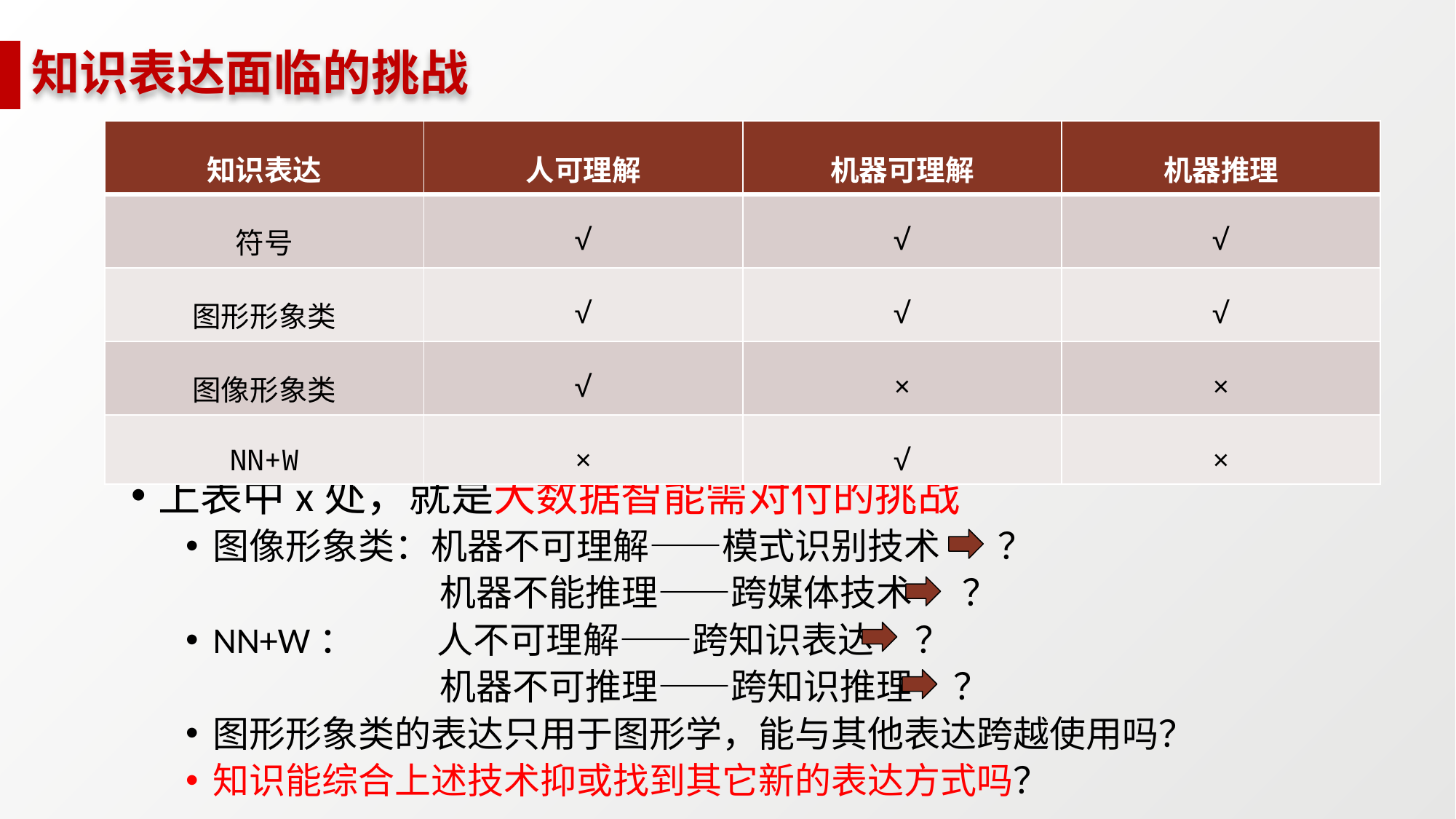

# 知识表达面临的挑战
| 知识表达 | 人可理解 | 机器可理解 | 机器推理 |
| --- | --- | --- | --- |
| 符号 | √ | √ | √ |
| 图形形象类 | √ | √ | √ |
| 图像形象类 | √ | × | × |
| NN+W | × | √ | × |
上表中x处，就是大数据智能需对付的挑战
图像形象类：机器不可理解——模式识别技术       ？
                              机器不能推理——跨媒体技术      ？
NN+W：          人不可理解——跨知识表达     ？
                              机器不可推理——跨知识推理     ？
图形形象类的表达只用于图形学，能与其他表达跨越使用吗？
知识能综合上述技术抑或找到其它新的表达方式吗？